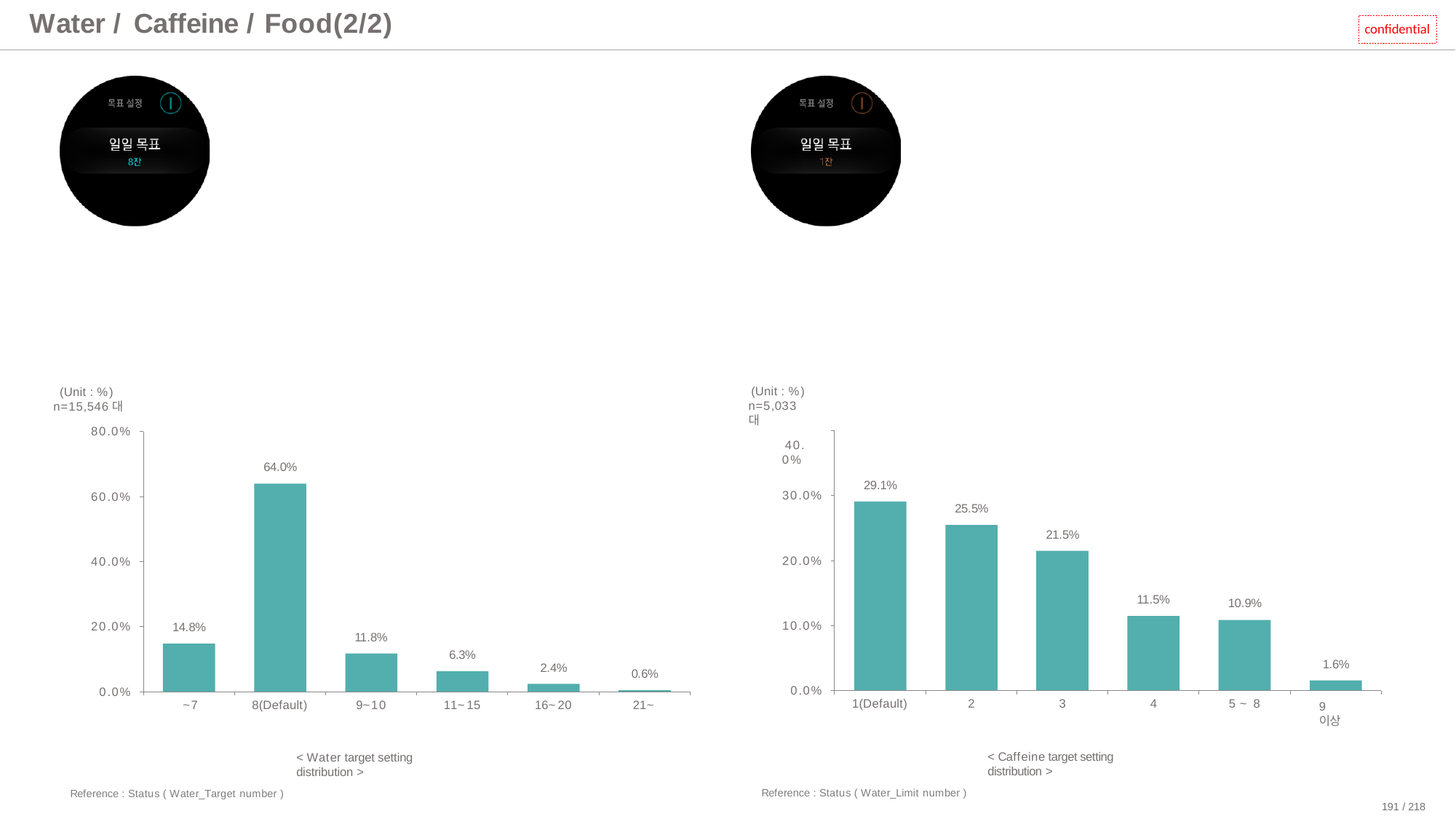

# Water / Caffeine / Food(2/2)
confidential

(Unit : %) n=5,033대

40.0%
(Unit : %)
n=15,546대

80.0%

64.0%
29.1%

30.0%
60.0%

25.5%

21.5%

20.0%
40.0%

11.5%
10.9%

10.0%
20.0%
14.8%

11.8%

6.3%

1.6%
2.4%
0.6%

0.0%

0.0%

1(Default)
2
3
4
5 ~ 8
~7
8(Default)
9~10
11~15
16~20
21~
9 이상
< Caffeine target setting distribution >
< Water target setting distribution >
Reference : Status ( Water_Limit number )
Reference : Status ( Water_Target number )
191 / 218